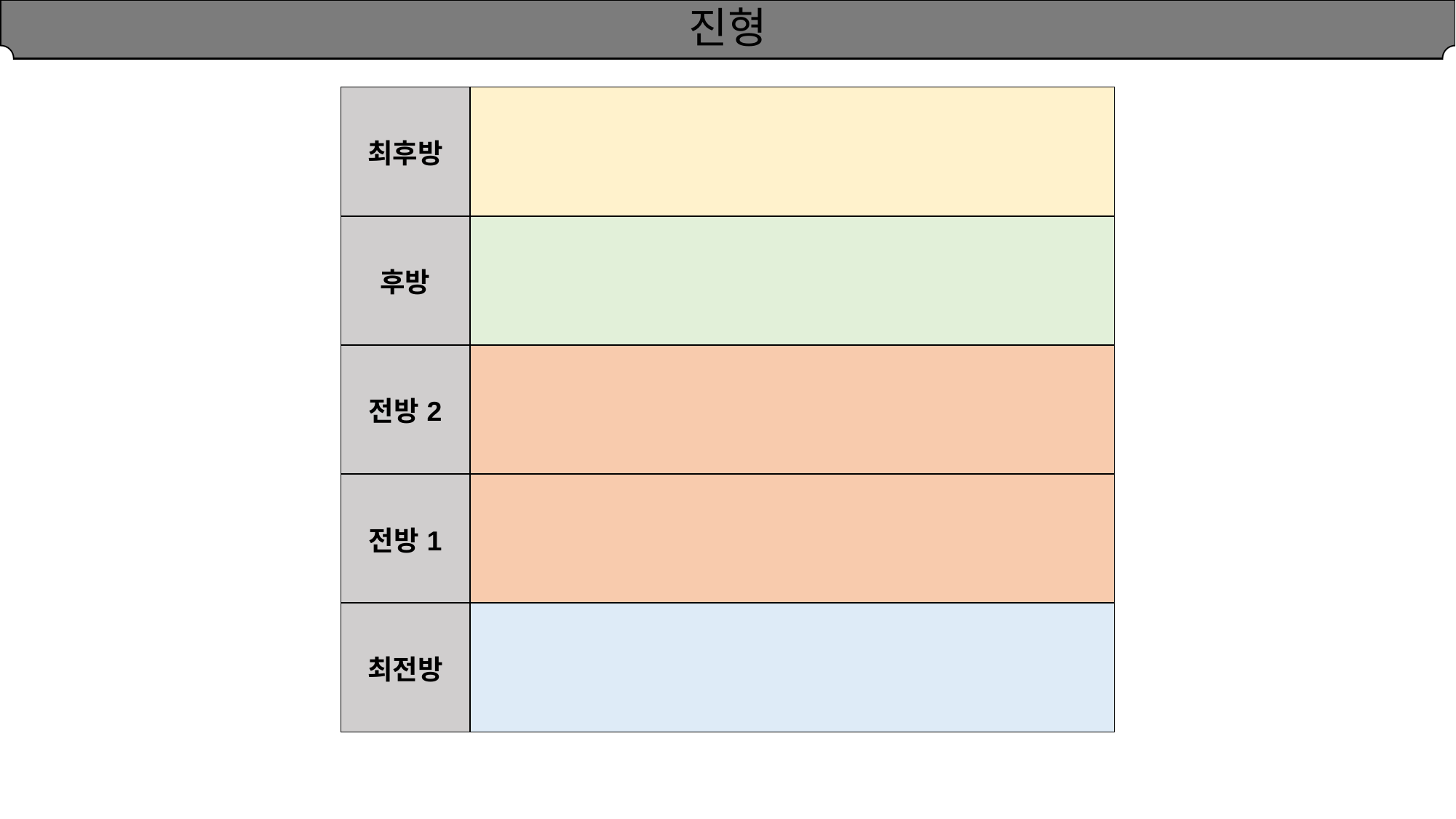

# 진형
| 최후방 |  |
| --- | --- |
| 후방 |  |
| 전방2 |  |
| 전방1 |  |
| 최전방 |  |